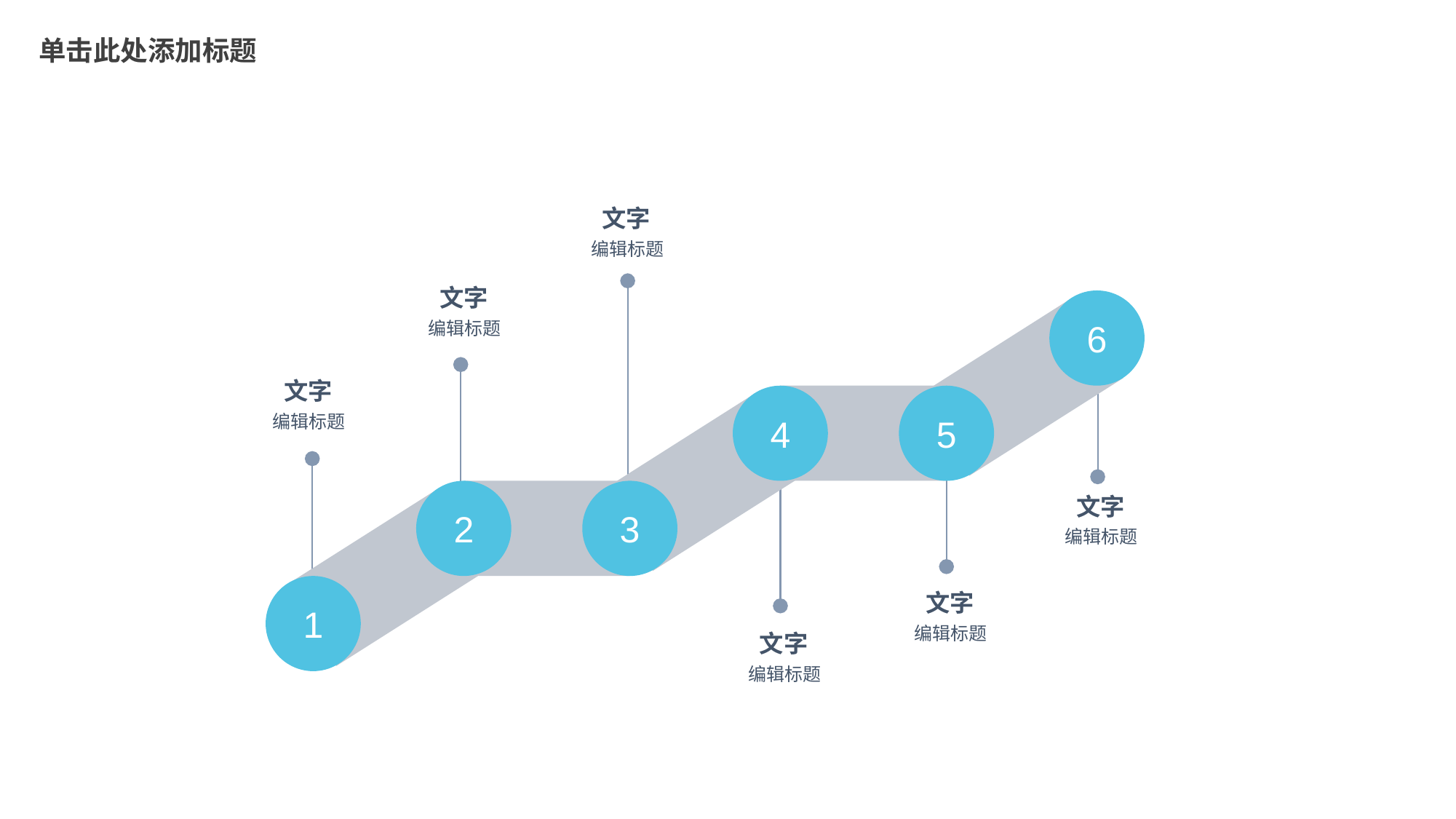

单击此处添加标题
文字
编辑标题
文字
编辑标题
文字
编辑标题
6

4

5

2

3

1
文字
编辑标题
文字
编辑标题
文字
编辑标题